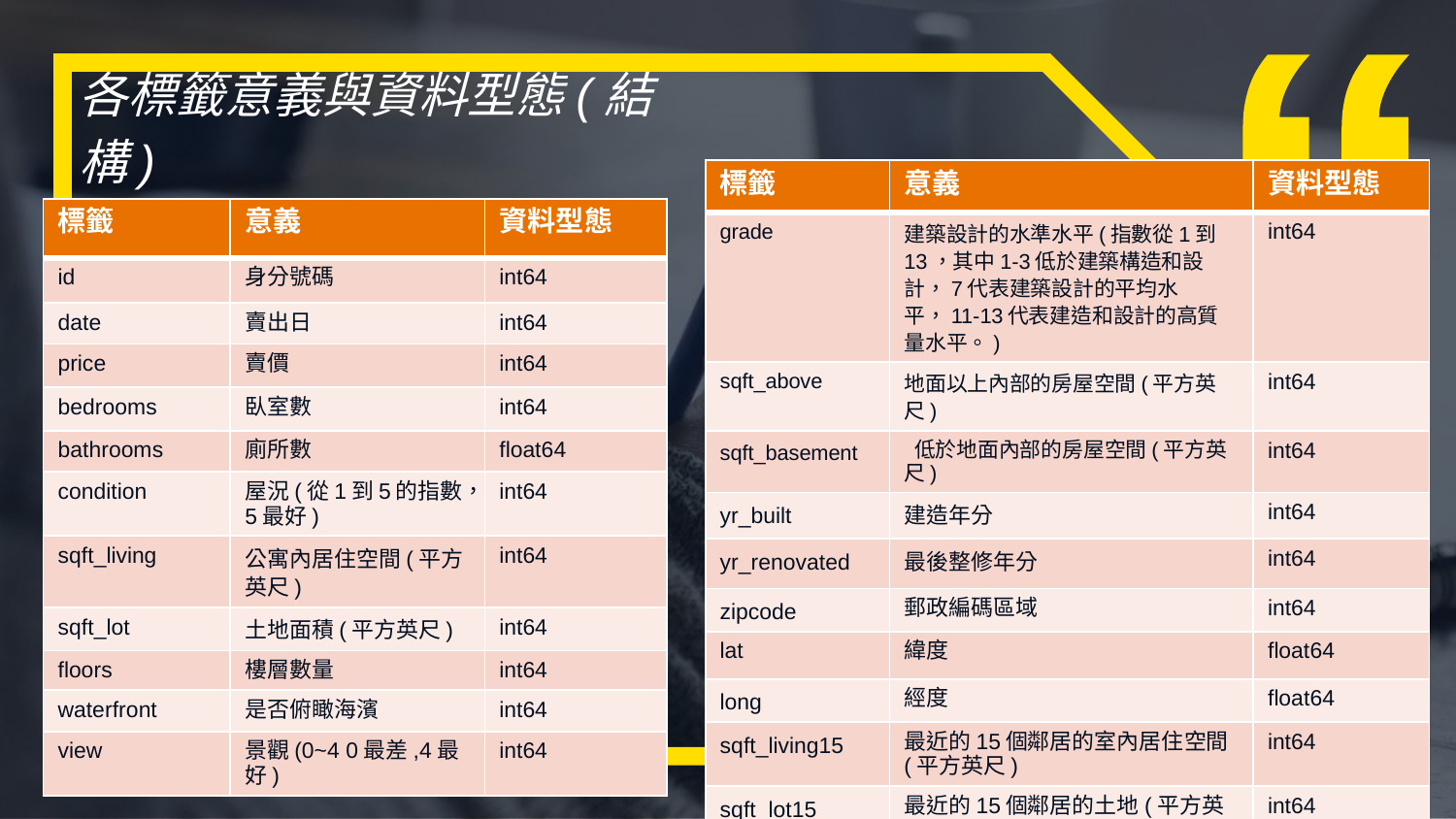

各標籤意義與資料型態(結構)
| 標籤 | 意義 | 資料型態 |
| --- | --- | --- |
| grade | 建築設計的水準水平(指數從1到13，其中1-3低於建築構造和設計，7代表建築設計的平均水平，11-13代表建造和設計的高質量水平。) | int64 |
| sqft\_above | 地面以上內部的房屋空間(平方英尺) | int64 |
| sqft\_basement | 低於地面內部的房屋空間(平方英尺) | int64 |
| yr\_built | 建造年分 | int64 |
| yr\_renovated | 最後整修年分 | int64 |
| zipcode | 郵政編碼區域 | int64 |
| lat | 緯度 | float64 |
| long | 經度 | float64 |
| sqft\_living15 | 最近的15個鄰居的室內居住空間(平方英尺) | int64 |
| sqft\_lot15 | 最近的15個鄰居的土地(平方英尺) | int64 |
| 標籤 | 意義 | 資料型態 |
| --- | --- | --- |
| id | 身分號碼 | int64 |
| date | 賣出日 | int64 |
| price | 賣價 | int64 |
| bedrooms | 臥室數 | int64 |
| bathrooms | 廁所數 | float64 |
| condition | 屋況(從1到5的指數，5最好) | int64 |
| sqft\_living | 公寓內居住空間(平方英尺) | int64 |
| sqft\_lot | 土地面積(平方英尺) | int64 |
| floors | 樓層數量 | int64 |
| waterfront | 是否俯瞰海濱 | int64 |
| view | 景觀(0~4 0最差,4最好) | int64 |
17